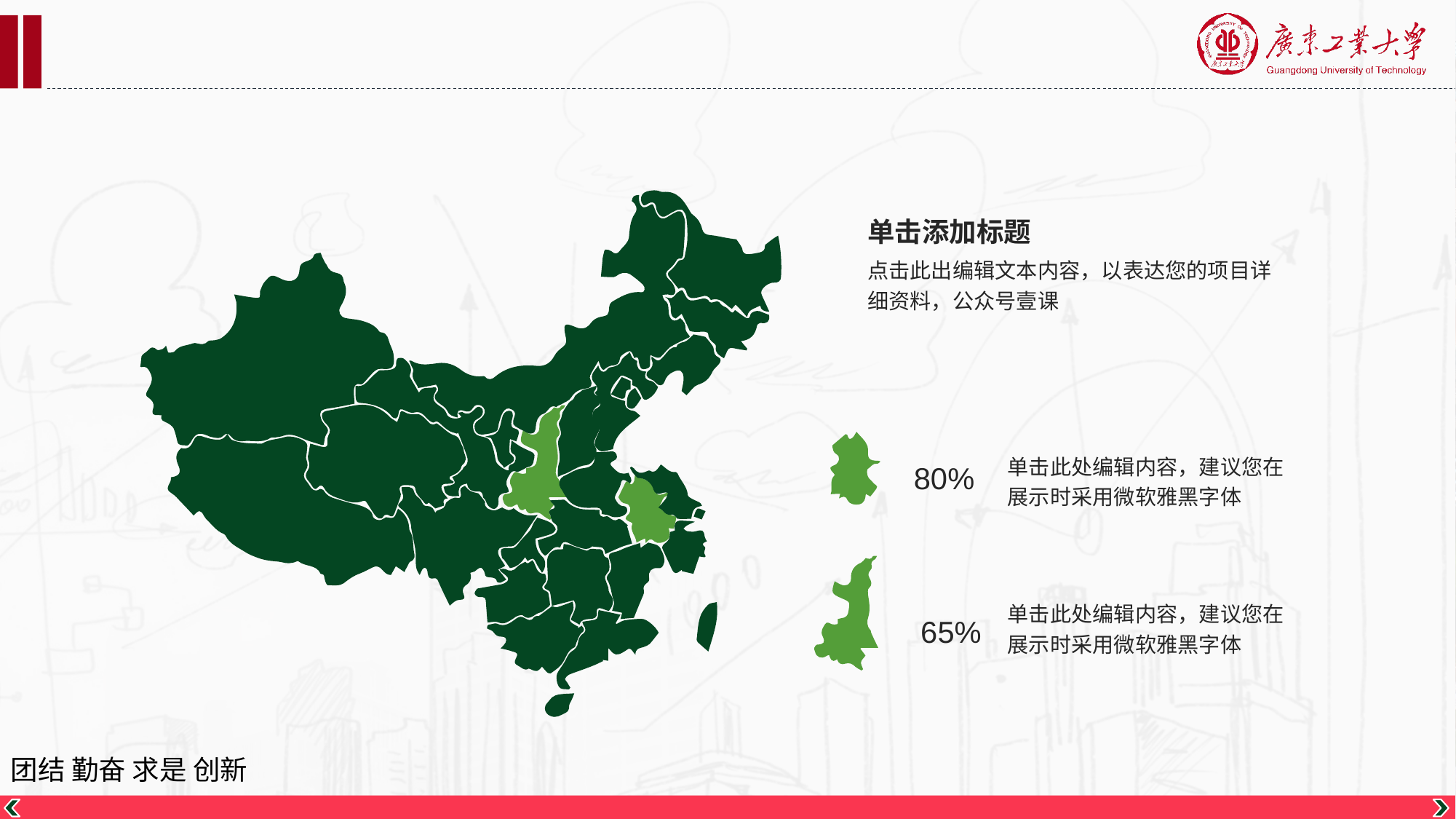

单击添加标题
点击此出编辑文本内容，以表达您的项目详细资料，公众号壹课

单击此处编辑内容，建议您在展示时采用微软雅黑字体
80%

单击此处编辑内容，建议您在展示时采用微软雅黑字体
65%